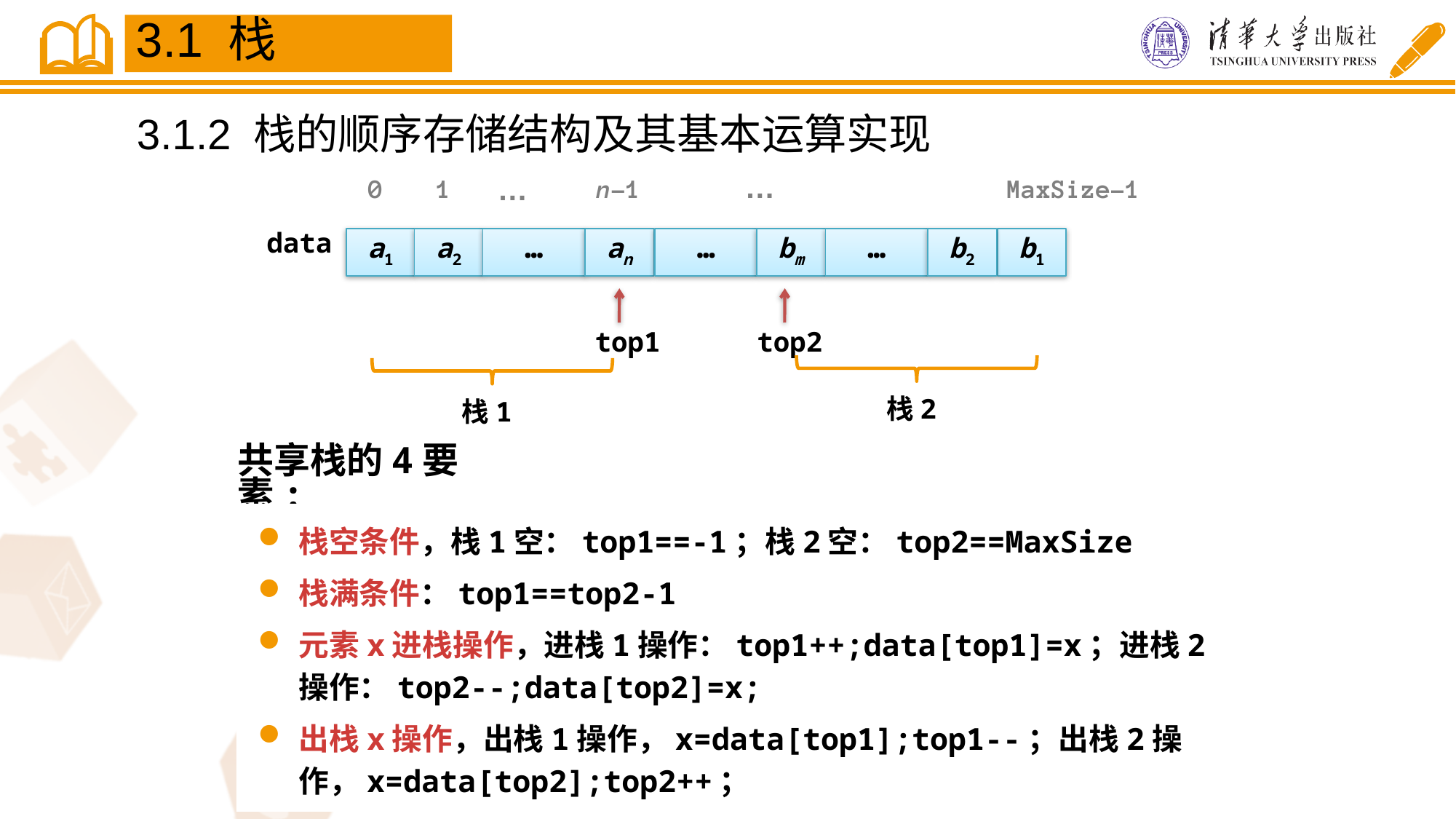

3.1 栈
3.1.2 栈的顺序存储结构及其基本运算实现
…
0
1
…
MaxSize-1
n-1
a1
a2
…
an
…
bm
…
b2
b1
data
top2
top1

栈2

栈1
共享栈的4要素:
栈空条件，栈1空：top1==-1；栈2空：top2==MaxSize
栈满条件：top1==top2-1
元素x进栈操作，进栈1操作：top1++;data[top1]=x；进栈2操作：top2--;data[top2]=x;
出栈x操作，出栈1操作，x=data[top1];top1--；出栈2操作，x=data[top2];top2++；